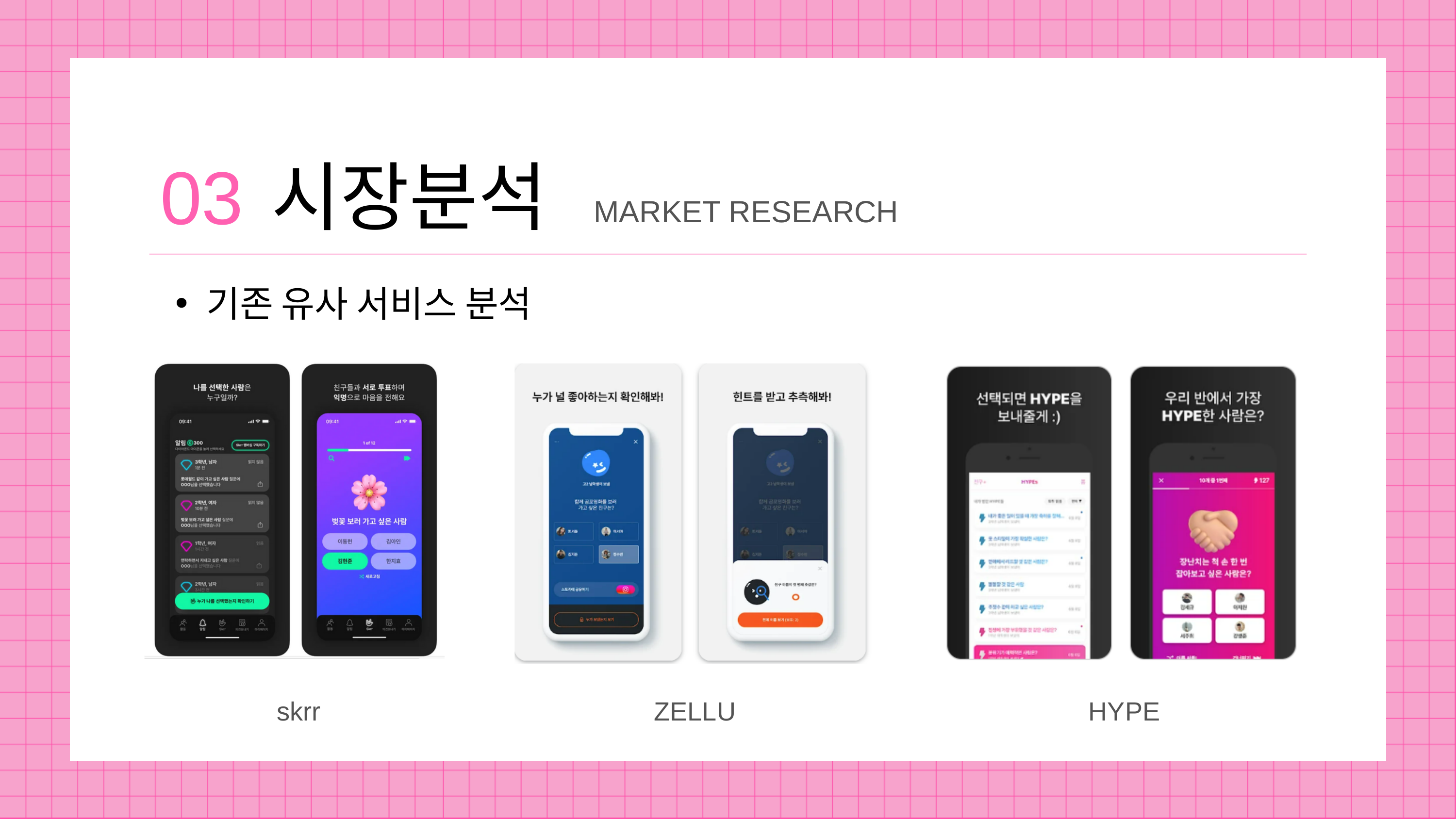

03
시장분석
MARKET RESEARCH
기존 유사 서비스 분석

skrr
ZELLU
HYPE